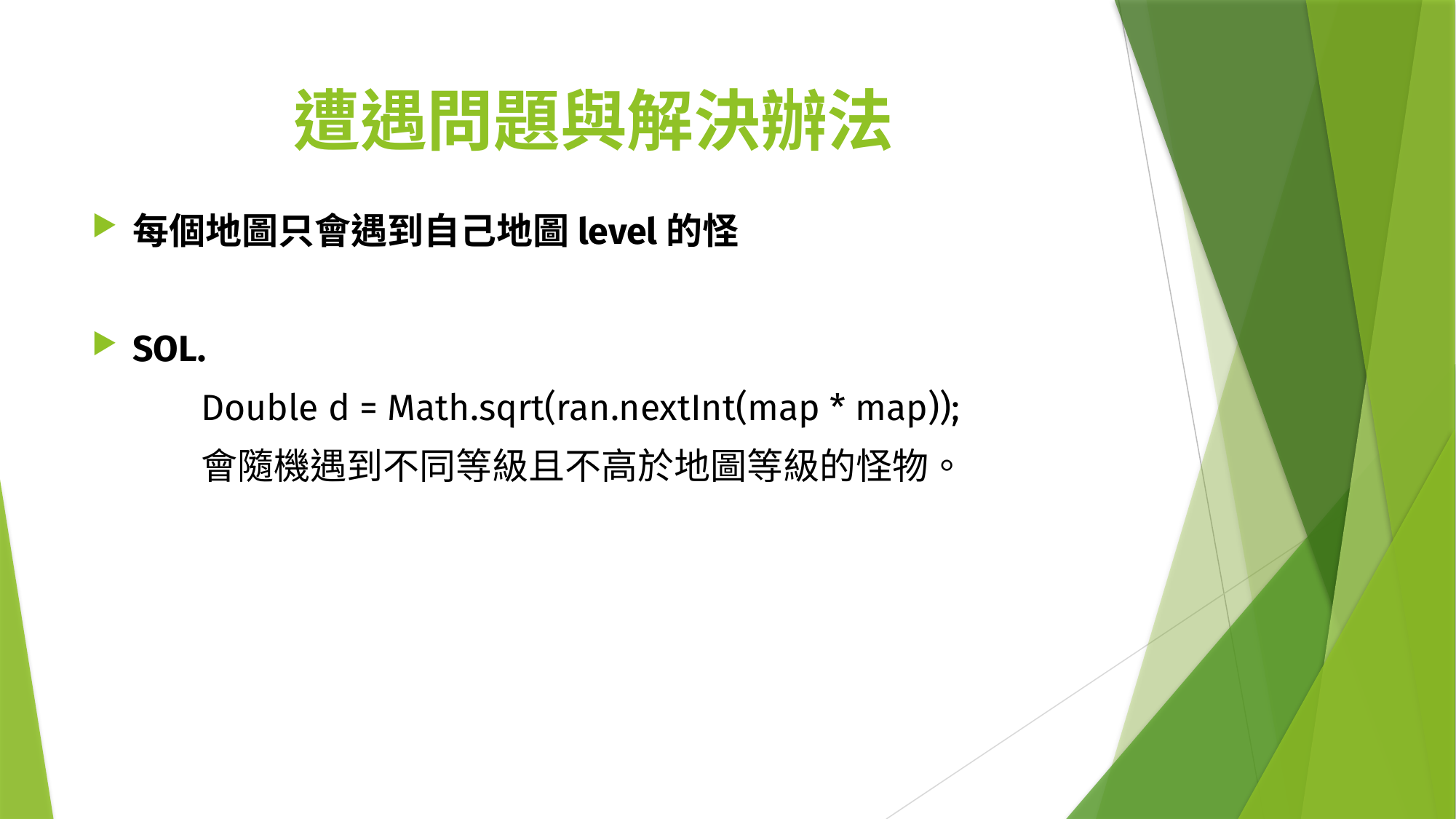

# 遭遇問題與解決辦法
每個地圖只會遇到自己地圖level的怪

SOL.
	Double d = Math.sqrt(ran.nextInt(map * map));
	會隨機遇到不同等級且不高於地圖等級的怪物。